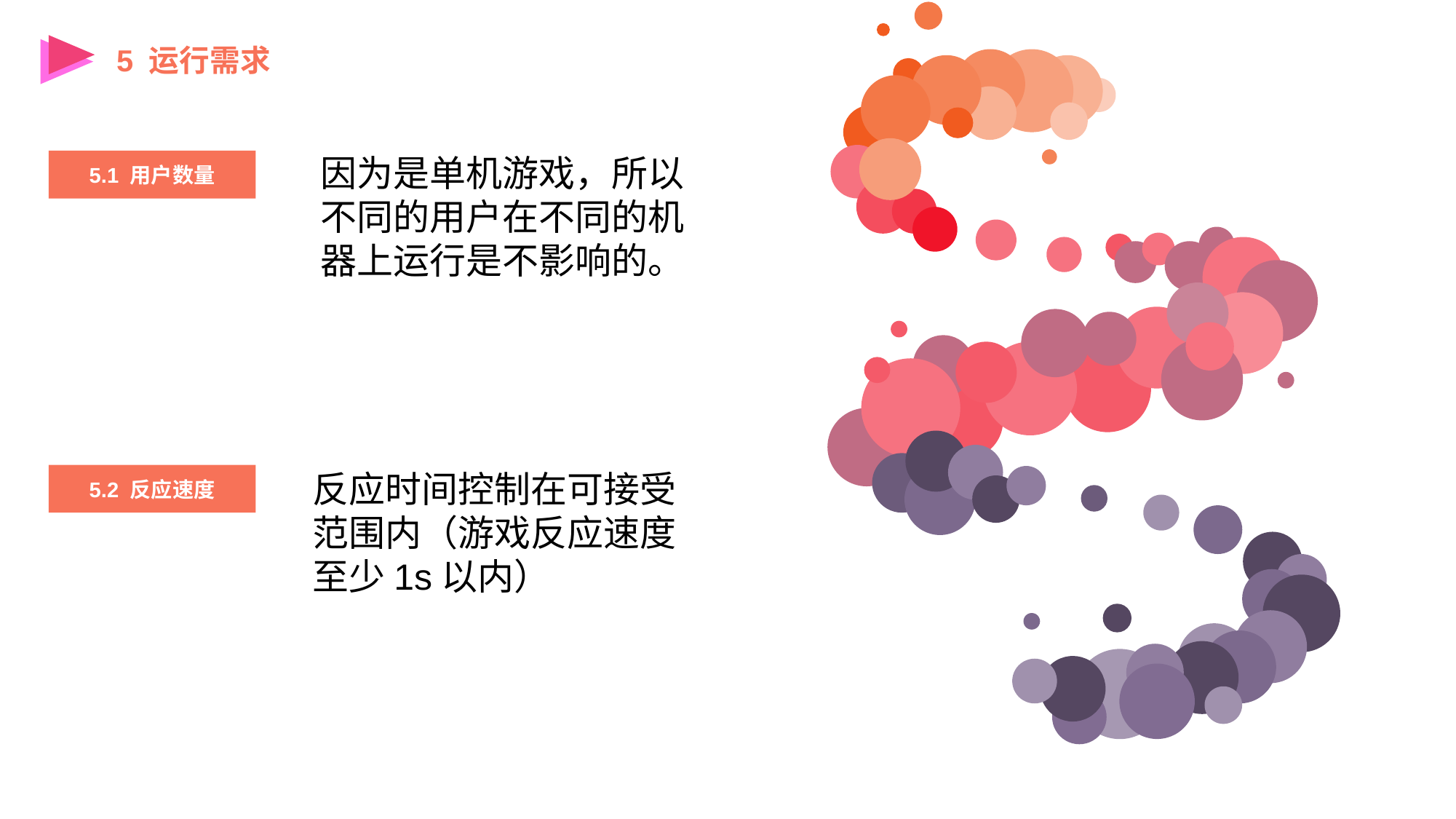

5 运行需求
因为是单机游戏，所以不同的用户在不同的机器上运行是不影响的。
5.1 用户数量
5.2
5.2 反应速度
反应时间控制在可接受范围内（游戏反应速度至少1s以内）